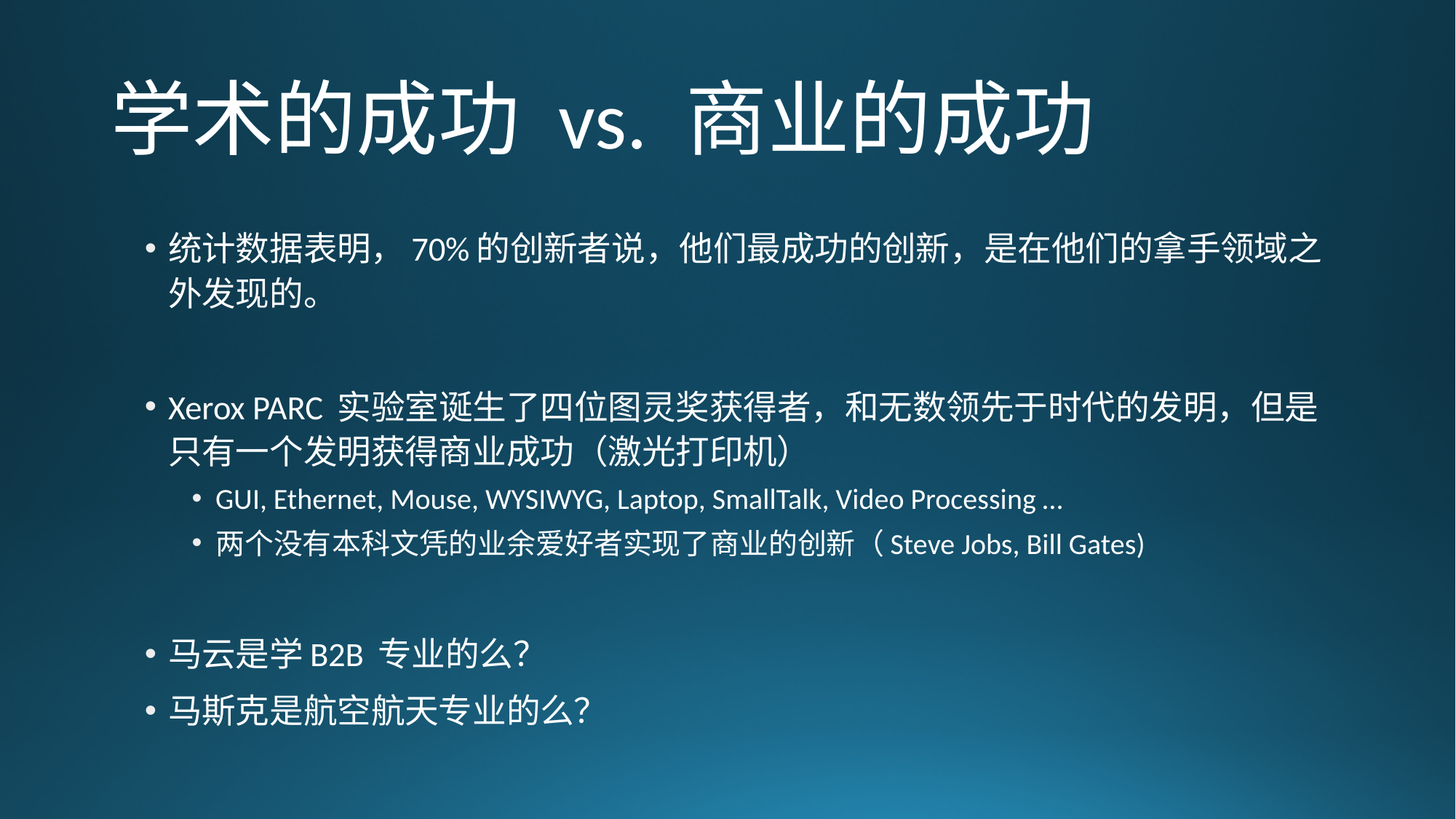

# 学术的成功 vs. 商业的成功
统计数据表明，70%的创新者说，他们最成功的创新，是在他们的拿手领域之外发现的。

Xerox PARC 实验室诞生了四位图灵奖获得者，和无数领先于时代的发明，但是只有一个发明获得商业成功（激光打印机）
GUI, Ethernet, Mouse, WYSIWYG, Laptop, SmallTalk, Video Processing …
两个没有本科文凭的业余爱好者实现了商业的创新（Steve Jobs, Bill Gates)

马云是学B2B 专业的么？
马斯克是航空航天专业的么？